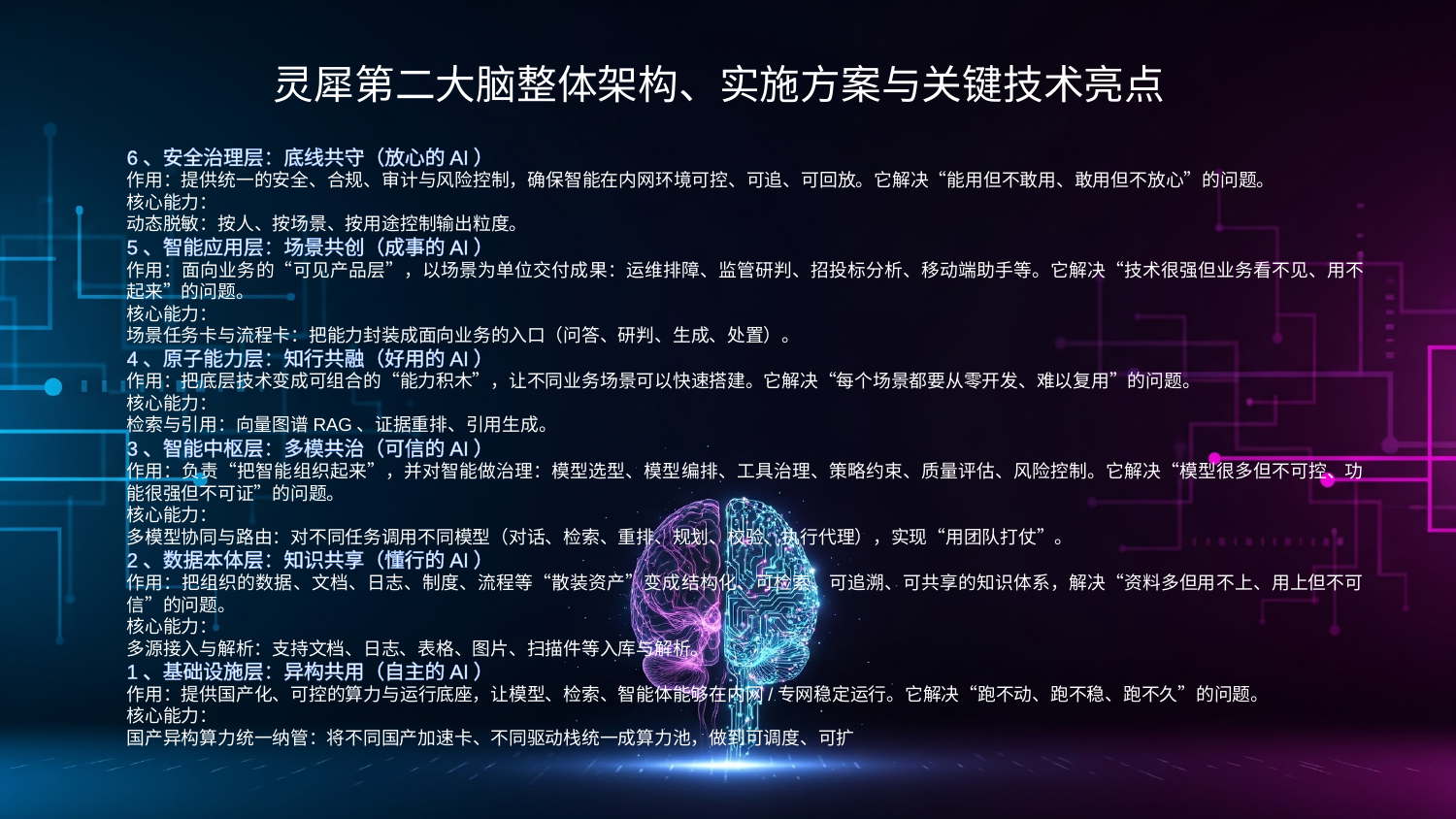

灵犀第二大脑整体架构、实施方案与关键技术亮点
6、安全治理层：底线共守（放心的AI）
作用：提供统一的安全、合规、审计与风险控制，确保智能在内网环境可控、可追、可回放。它解决“能用但不敢用、敢用但不放心”的问题。
核心能力：
动态脱敏：按人、按场景、按用途控制输出粒度。
5、智能应用层：场景共创（成事的AI）
作用：面向业务的“可见产品层”，以场景为单位交付成果：运维排障、监管研判、招投标分析、移动端助手等。它解决“技术很强但业务看不见、用不起来”的问题。
核心能力：
场景任务卡与流程卡：把能力封装成面向业务的入口（问答、研判、生成、处置）。
4、原子能力层：知行共融（好用的AI）
作用：把底层技术变成可组合的“能力积木”，让不同业务场景可以快速搭建。它解决“每个场景都要从零开发、难以复用”的问题。
核心能力：
检索与引用：向量图谱RAG、证据重排、引用生成。
3、智能中枢层：多模共治（可信的AI）
作用：负责“把智能组织起来”，并对智能做治理：模型选型、模型编排、工具治理、策略约束、质量评估、风险控制。它解决“模型很多但不可控、功能很强但不可证”的问题。
核心能力：
多模型协同与路由：对不同任务调用不同模型（对话、检索、重排、规划、校验、执行代理），实现“用团队打仗”。
2、数据本体层：知识共享（懂行的AI）
作用：把组织的数据、文档、日志、制度、流程等“散装资产”变成结构化、可检索、可追溯、可共享的知识体系，解决“资料多但用不上、用上但不可信”的问题。
核心能力：
多源接入与解析：支持文档、日志、表格、图片、扫描件等入库与解析。
1、基础设施层：异构共用（自主的AI）
作用：提供国产化、可控的算力与运行底座，让模型、检索、智能体能够在内网/专网稳定运行。它解决“跑不动、跑不稳、跑不久”的问题。
核心能力：
国产异构算力统一纳管：将不同国产加速卡、不同驱动栈统一成算力池，做到可调度、可扩